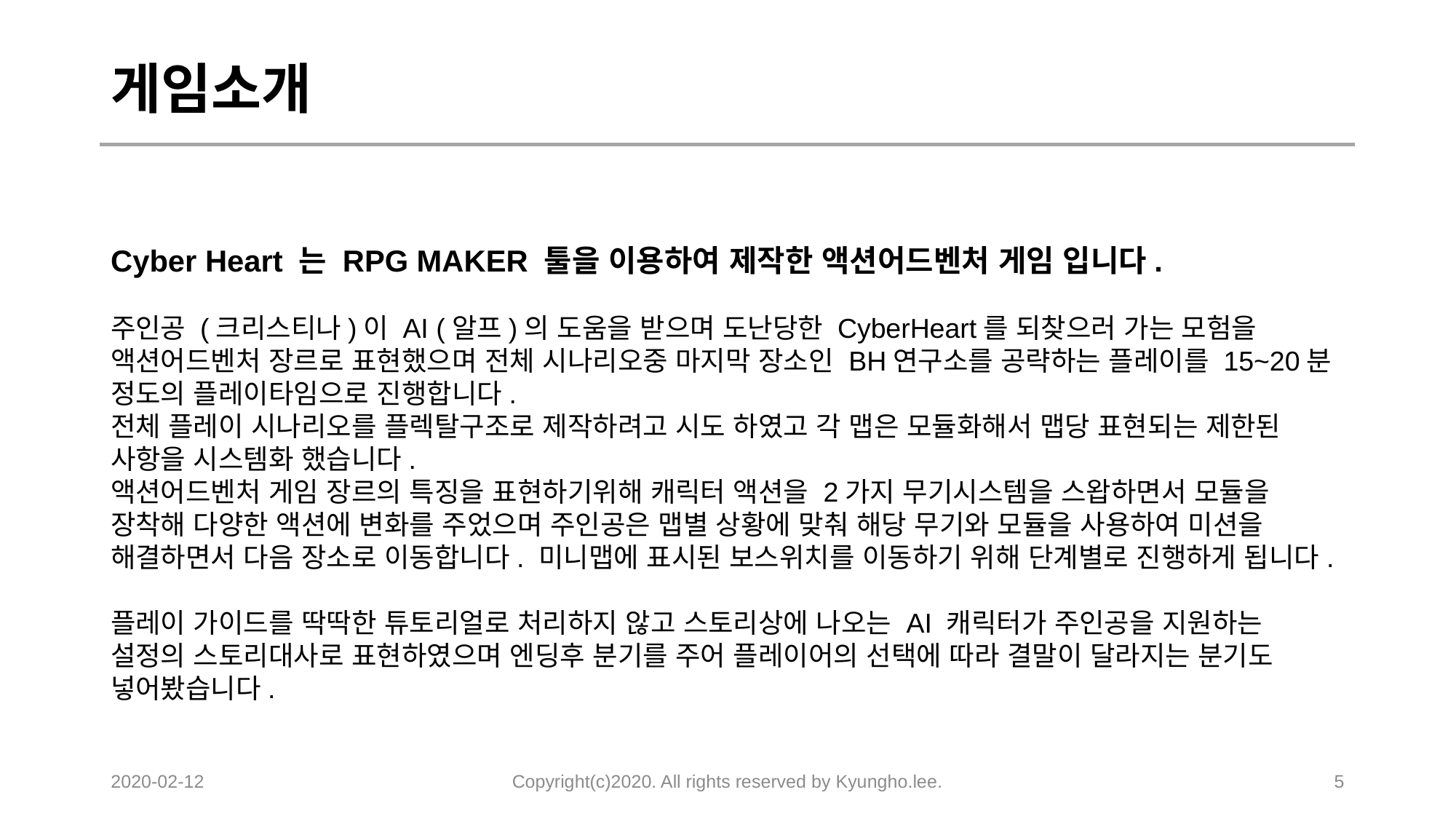

# 게임소개
Cyber Heart 는 RPG MAKER 툴을 이용하여 제작한 액션어드벤처 게임 입니다.

주인공 (크리스티나)이 AI (알프)의 도움을 받으며 도난당한 CyberHeart를 되찾으러 가는 모험을 액션어드벤처 장르로 표현했으며 전체 시나리오중 마지막 장소인 BH연구소를 공략하는 플레이를 15~20분 정도의 플레이타임으로 진행합니다.
전체 플레이 시나리오를 플렉탈구조로 제작하려고 시도 하였고 각 맵은 모듈화해서 맵당 표현되는 제한된 사항을 시스템화 했습니다.
액션어드벤처 게임 장르의 특징을 표현하기위해 캐릭터 액션을 2가지 무기시스템을 스왑하면서 모듈을 장착해 다양한 액션에 변화를 주었으며 주인공은 맵별 상황에 맞춰 해당 무기와 모듈을 사용하여 미션을 해결하면서 다음 장소로 이동합니다. 미니맵에 표시된 보스위치를 이동하기 위해 단계별로 진행하게 됩니다.

플레이 가이드를 딱딱한 튜토리얼로 처리하지 않고 스토리상에 나오는 AI 캐릭터가 주인공을 지원하는 설정의 스토리대사로 표현하였으며 엔딩후 분기를 주어 플레이어의 선택에 따라 결말이 달라지는 분기도 넣어봤습니다.
2020-02-12
Copyright(c)2020. All rights reserved by Kyungho.lee.
5